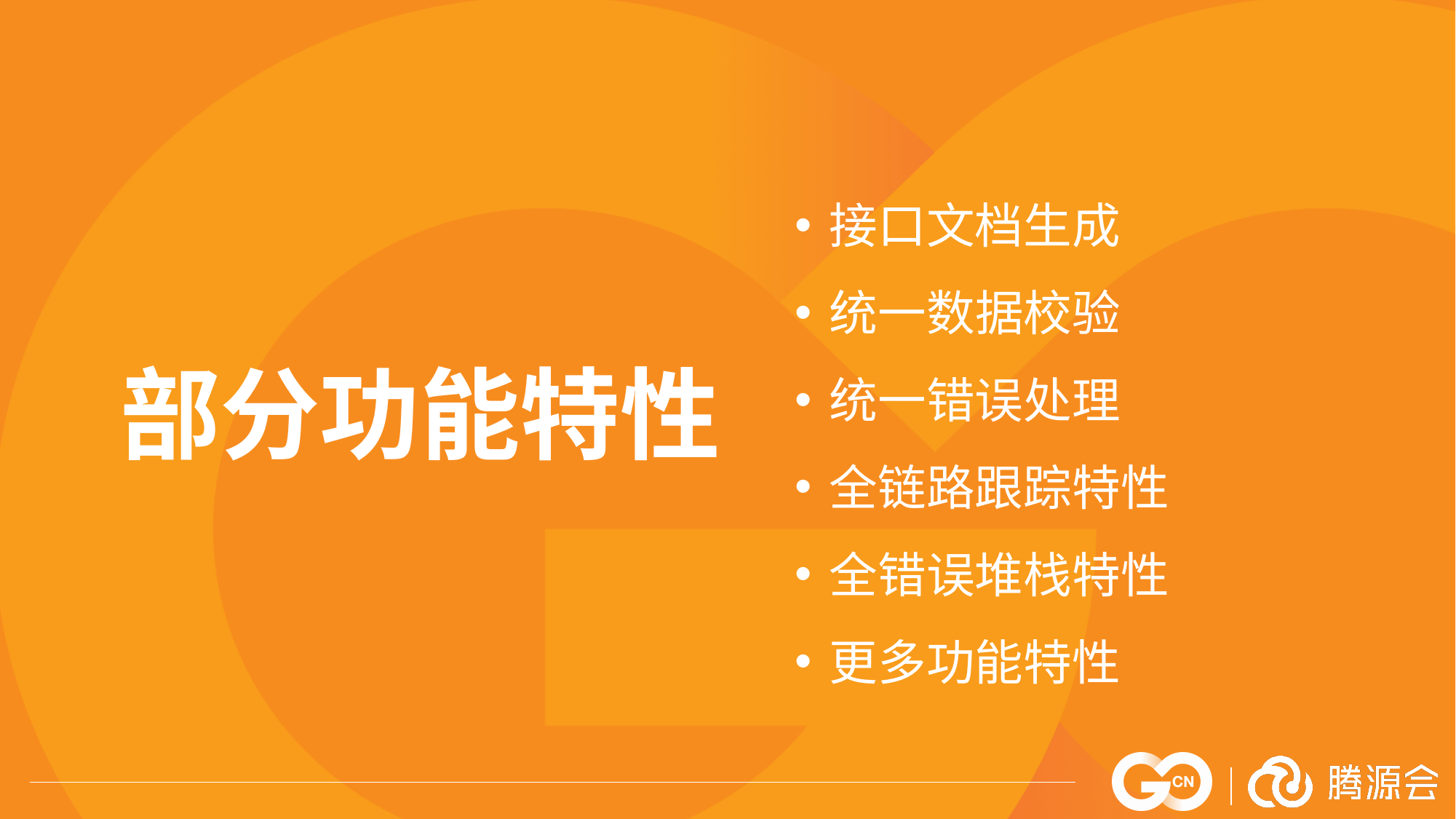

接口文档生成
统一数据校验
统一错误处理
全链路跟踪特性
全错误堆栈特性
更多功能特性

部分功能特性